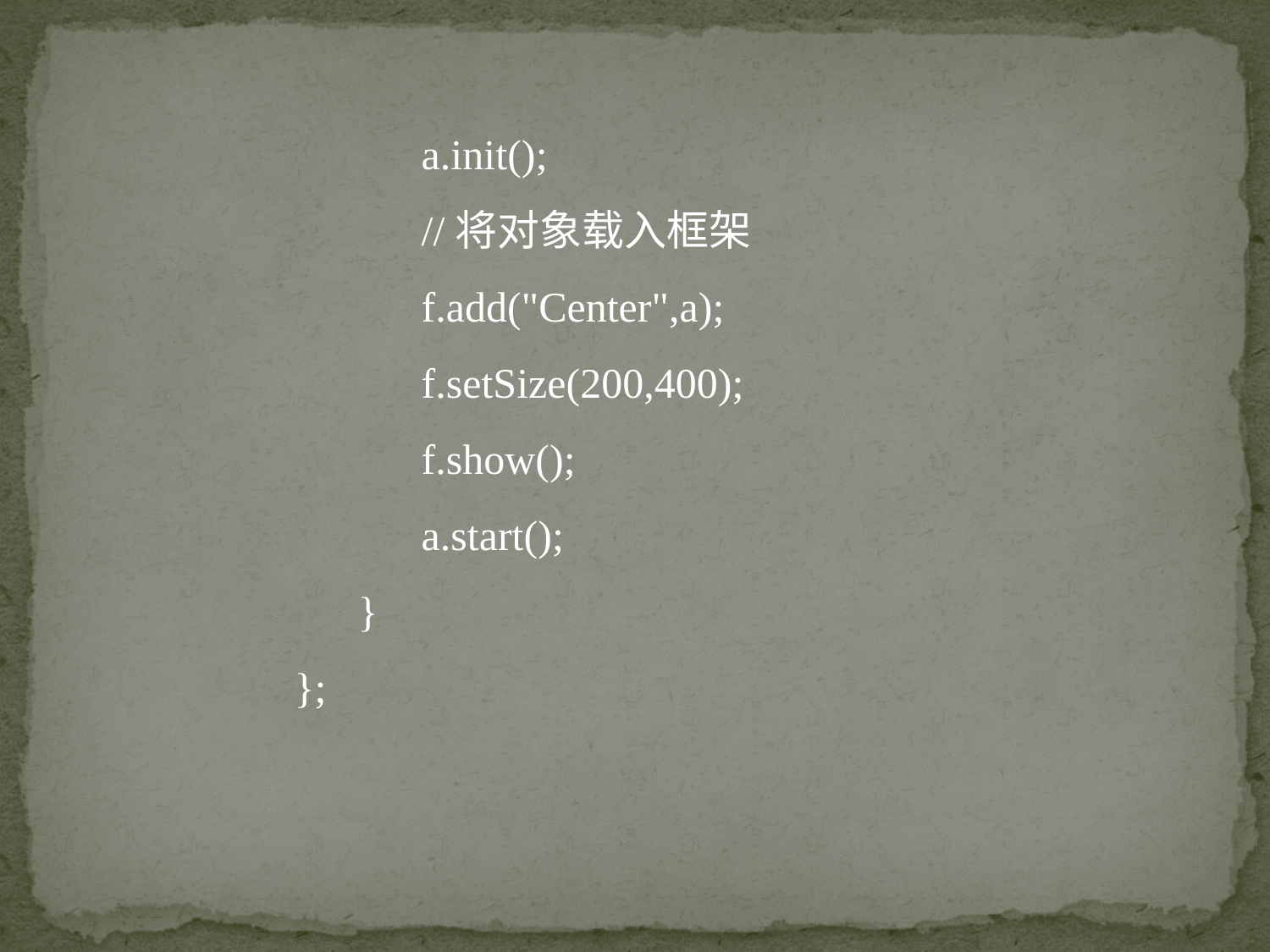

a.init();
	//将对象载入框架
	f.add("Center",a);
	f.setSize(200,400);
	f.show();
	a.start();
      }
};